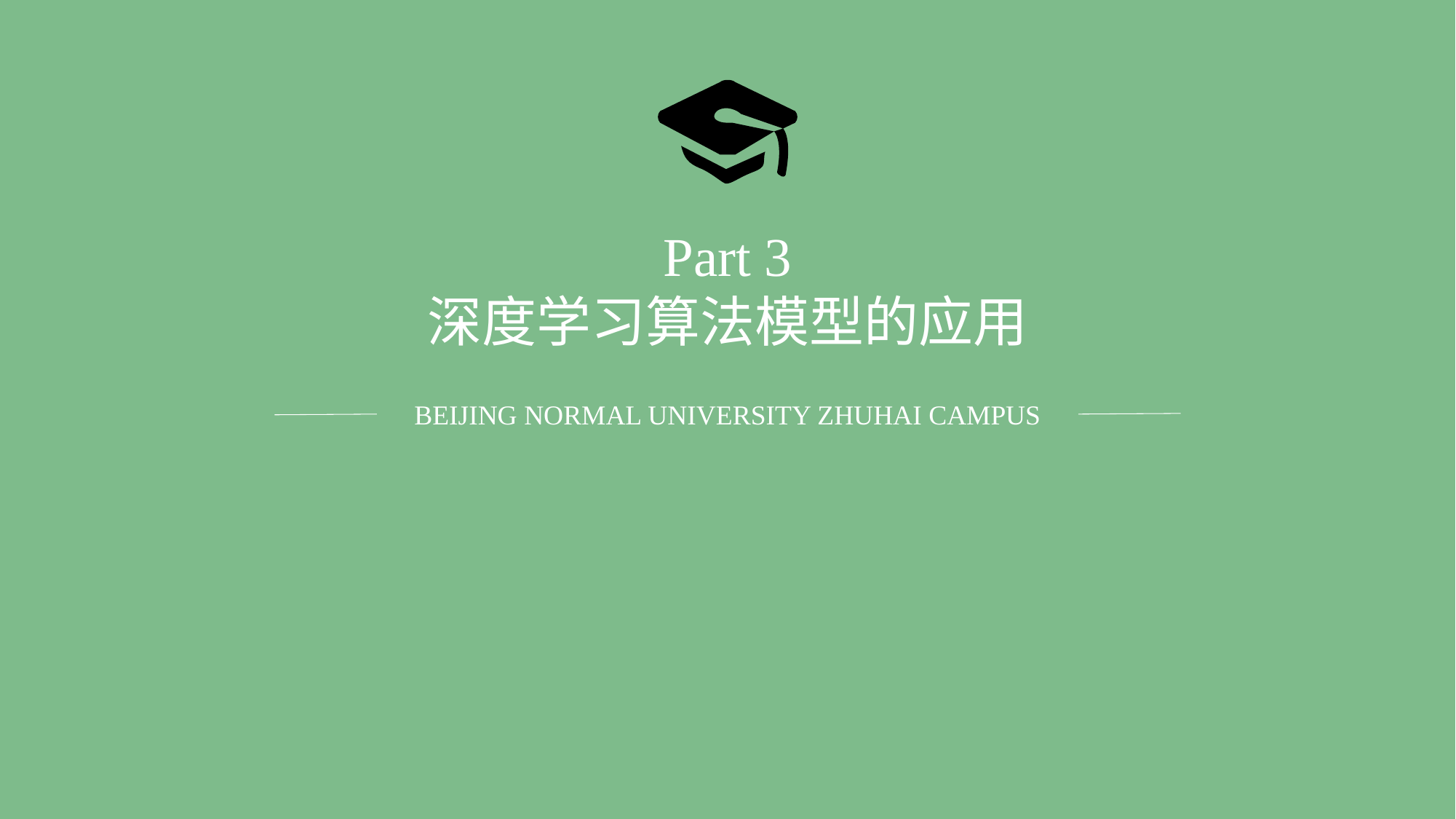

Part 3
深度学习算法模型的应用
BEIJING NORMAL UNIVERSITY ZHUHAI CAMPUS